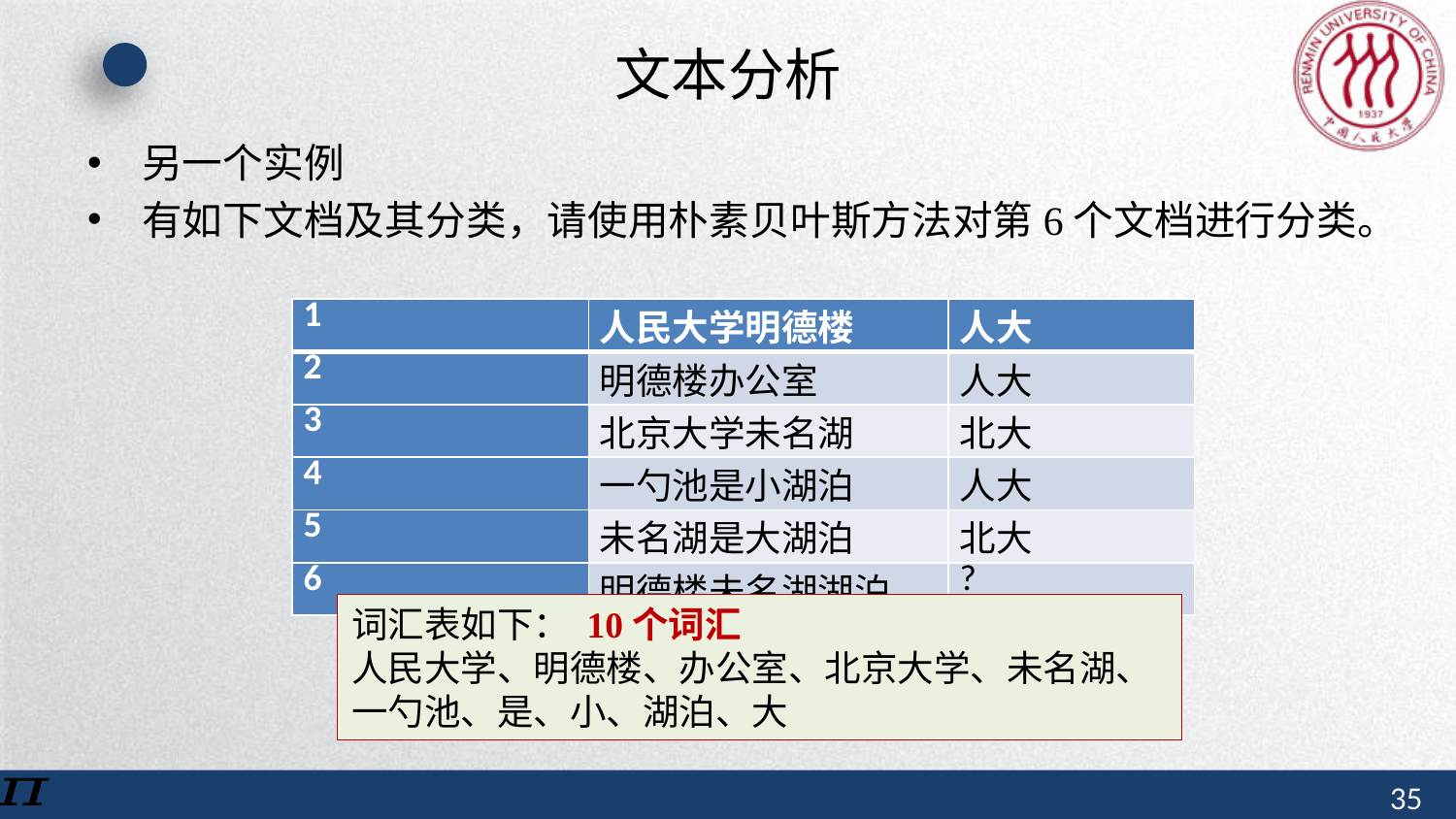

# 文本分析
另一个实例
有如下文档及其分类，请使用朴素贝叶斯方法对第6个文档进行分类。

| 1 | 人民大学明德楼 | 人大 |
| --- | --- | --- |
| 2 | 明德楼办公室 | 人大 |
| 3 | 北京大学未名湖 | 北大 |
| 4 | 一勺池是小湖泊 | 人大 |
| 5 | 未名湖是大湖泊 | 北大 |
| 6 | 明德楼未名湖湖泊 | ? |
词汇表如下： 10个词汇
人民大学、明德楼、办公室、北京大学、未名湖、一勺池、是、小、湖泊、大